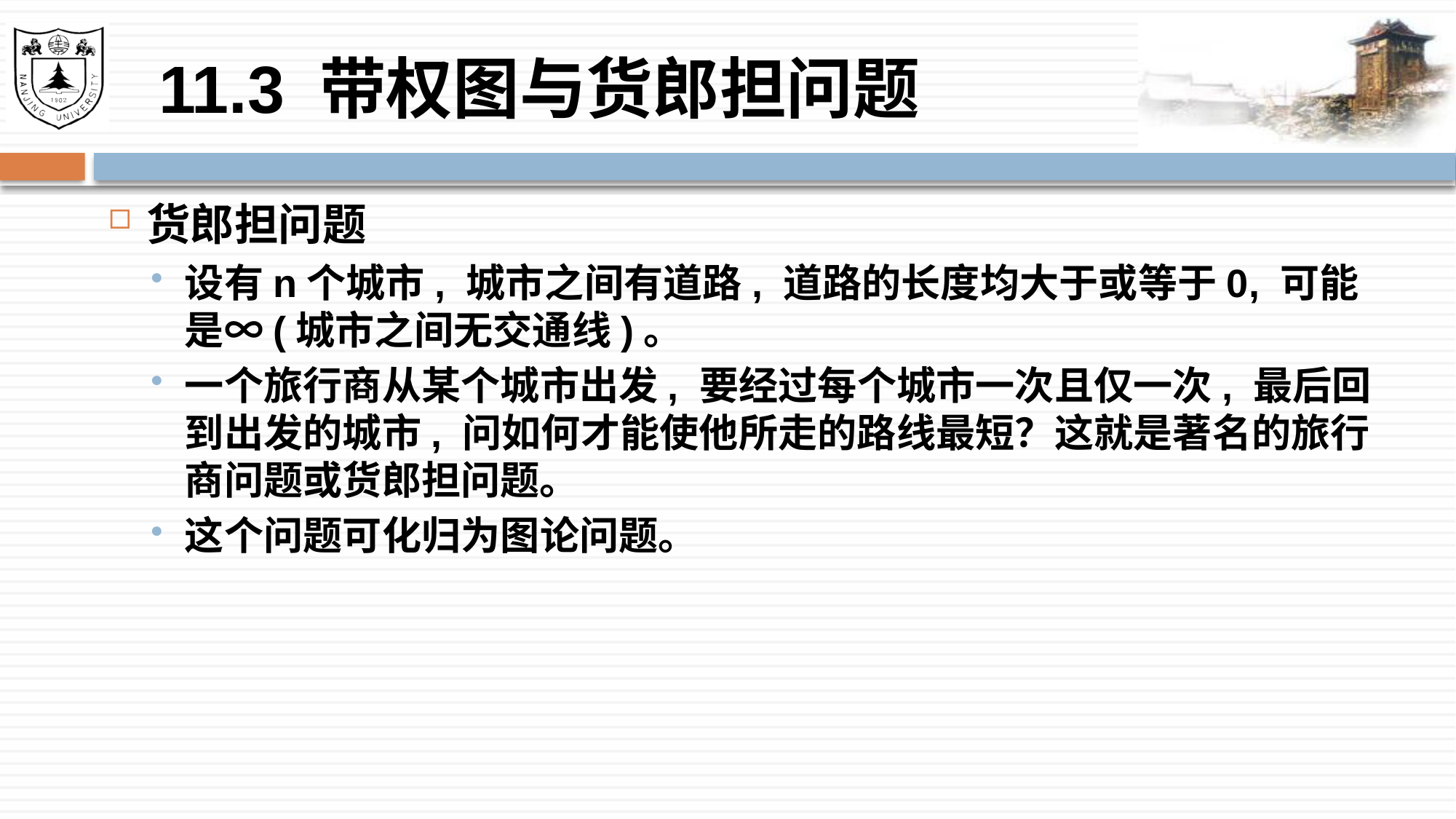

# 11.3 带权图与货郎担问题
货郎担问题
设有n个城市, 城市之间有道路, 道路的长度均大于或等于0, 可能是∞(城市之间无交通线)。
一个旅行商从某个城市出发, 要经过每个城市一次且仅一次, 最后回到出发的城市, 问如何才能使他所走的路线最短？这就是著名的旅行商问题或货郎担问题。
这个问题可化归为图论问题。